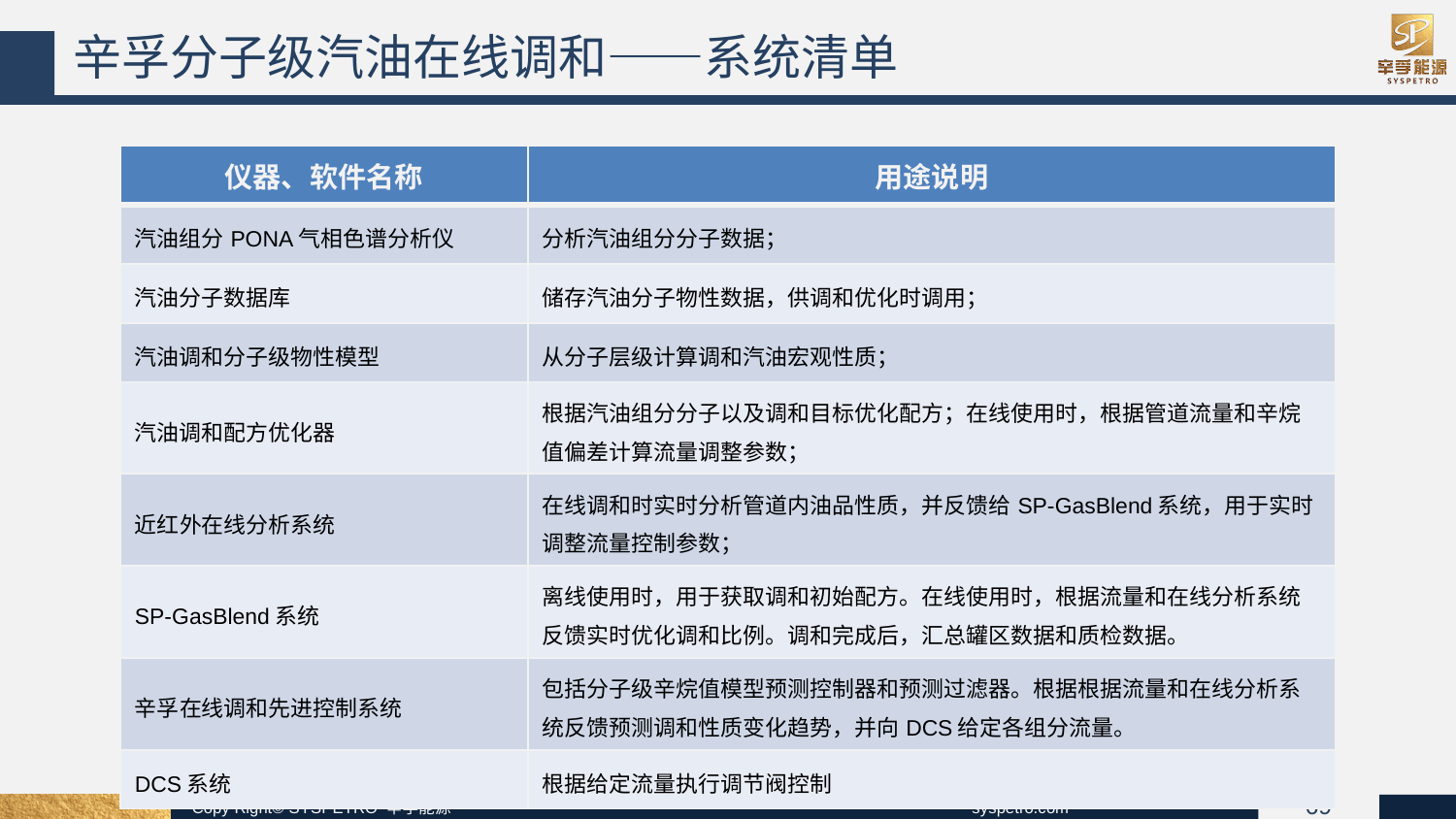

辛孚分子级汽油在线调和——系统清单
| 仪器、软件名称 | 用途说明 |
| --- | --- |
| 汽油组分PONA气相色谱分析仪 | 分析汽油组分分子数据； |
| 汽油分子数据库 | 储存汽油分子物性数据，供调和优化时调用； |
| 汽油调和分子级物性模型 | 从分子层级计算调和汽油宏观性质； |
| 汽油调和配方优化器 | 根据汽油组分分子以及调和目标优化配方；在线使用时，根据管道流量和辛烷值偏差计算流量调整参数； |
| 近红外在线分析系统 | 在线调和时实时分析管道内油品性质，并反馈给SP-GasBlend系统，用于实时调整流量控制参数； |
| SP-GasBlend系统 | 离线使用时，用于获取调和初始配方。在线使用时，根据流量和在线分析系统反馈实时优化调和比例。调和完成后，汇总罐区数据和质检数据。 |
| 辛孚在线调和先进控制系统 | 包括分子级辛烷值模型预测控制器和预测过滤器。根据根据流量和在线分析系统反馈预测调和性质变化趋势，并向DCS给定各组分流量。 |
| DCS系统 | 根据给定流量执行调节阀控制 |